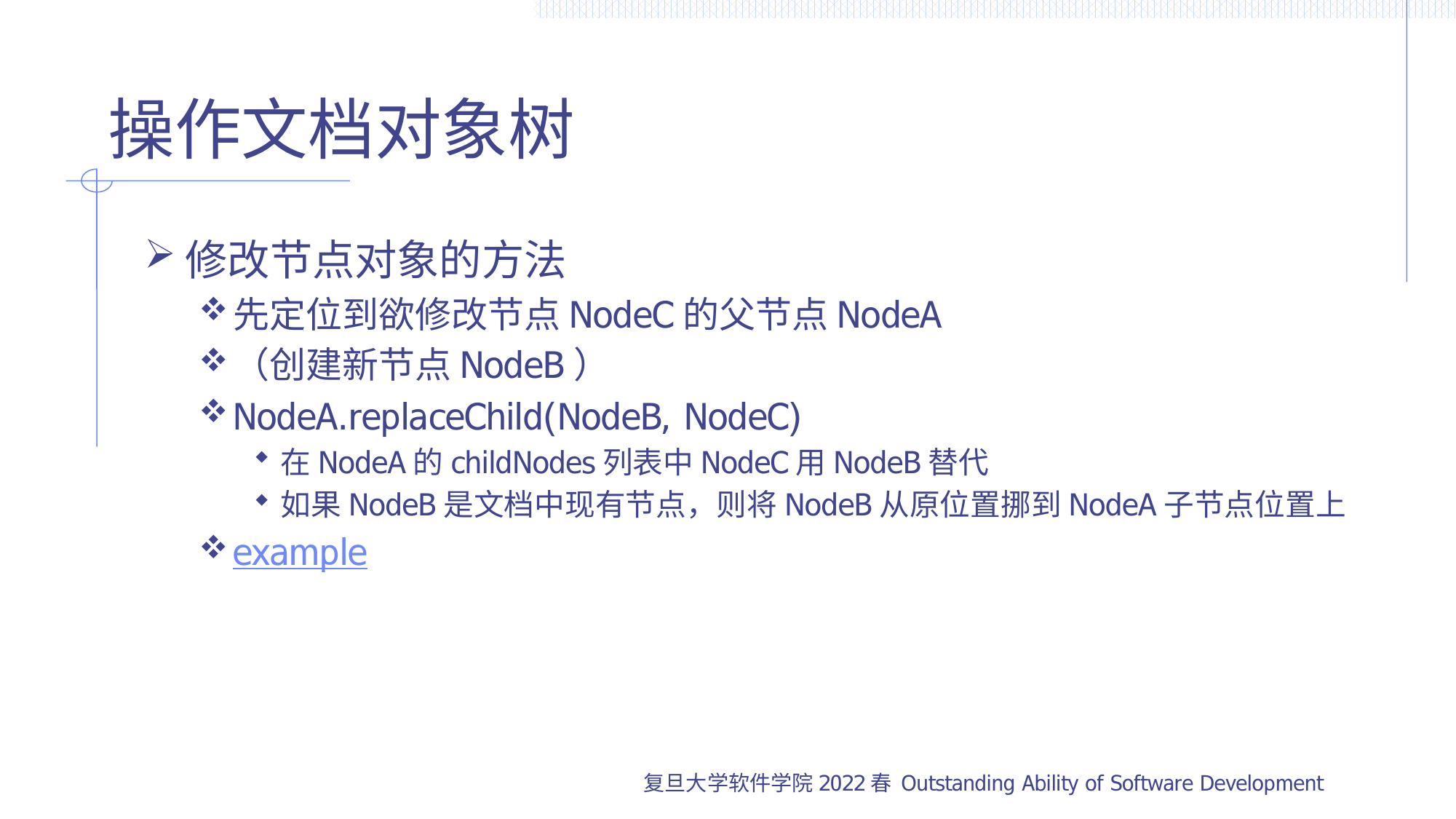

# 操作文档对象树
修改节点对象的方法
先定位到欲修改节点NodeC的父节点NodeA
（创建新节点NodeB）
NodeA.replaceChild(NodeB, NodeC)
在NodeA的childNodes列表中NodeC用NodeB替代
如果NodeB是文档中现有节点，则将NodeB从原位置挪到NodeA子节点位置上
example